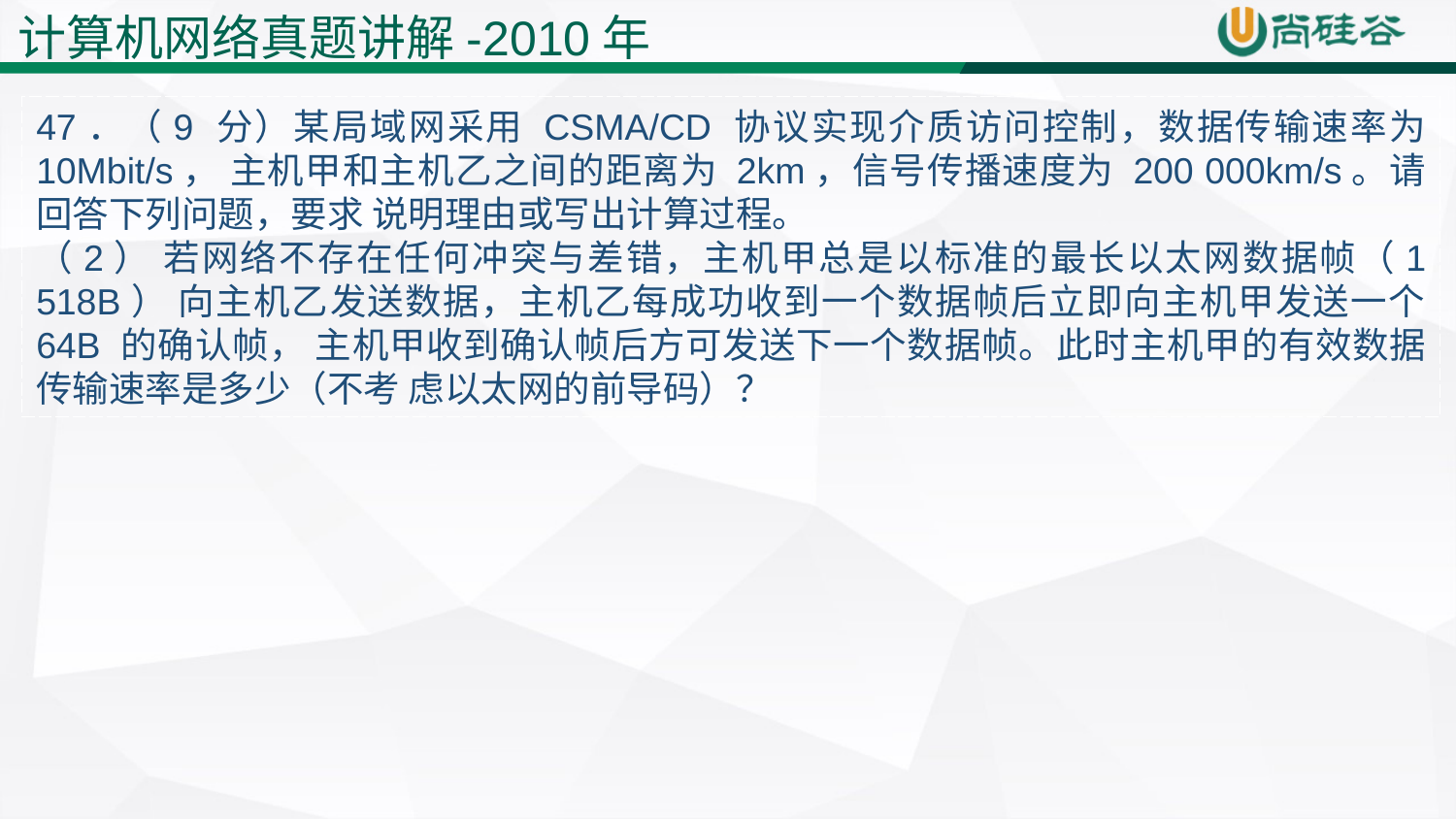

计算机网络真题讲解-2010年

47．（9 分）某局域网采用 CSMA/CD 协议实现介质访问控制，数据传输速率为 10Mbit/s， 主机甲和主机乙之间的距离为 2km，信号传播速度为 200 000km/s。请回答下列问题，要求 说明理由或写出计算过程。
（2） 若网络不存在任何冲突与差错，主机甲总是以标准的最长以太网数据帧（1 518B） 向主机乙发送数据，主机乙每成功收到一个数据帧后立即向主机甲发送一个 64B 的确认帧， 主机甲收到确认帧后方可发送下一个数据帧。此时主机甲的有效数据传输速率是多少（不考 虑以太网的前导码）？